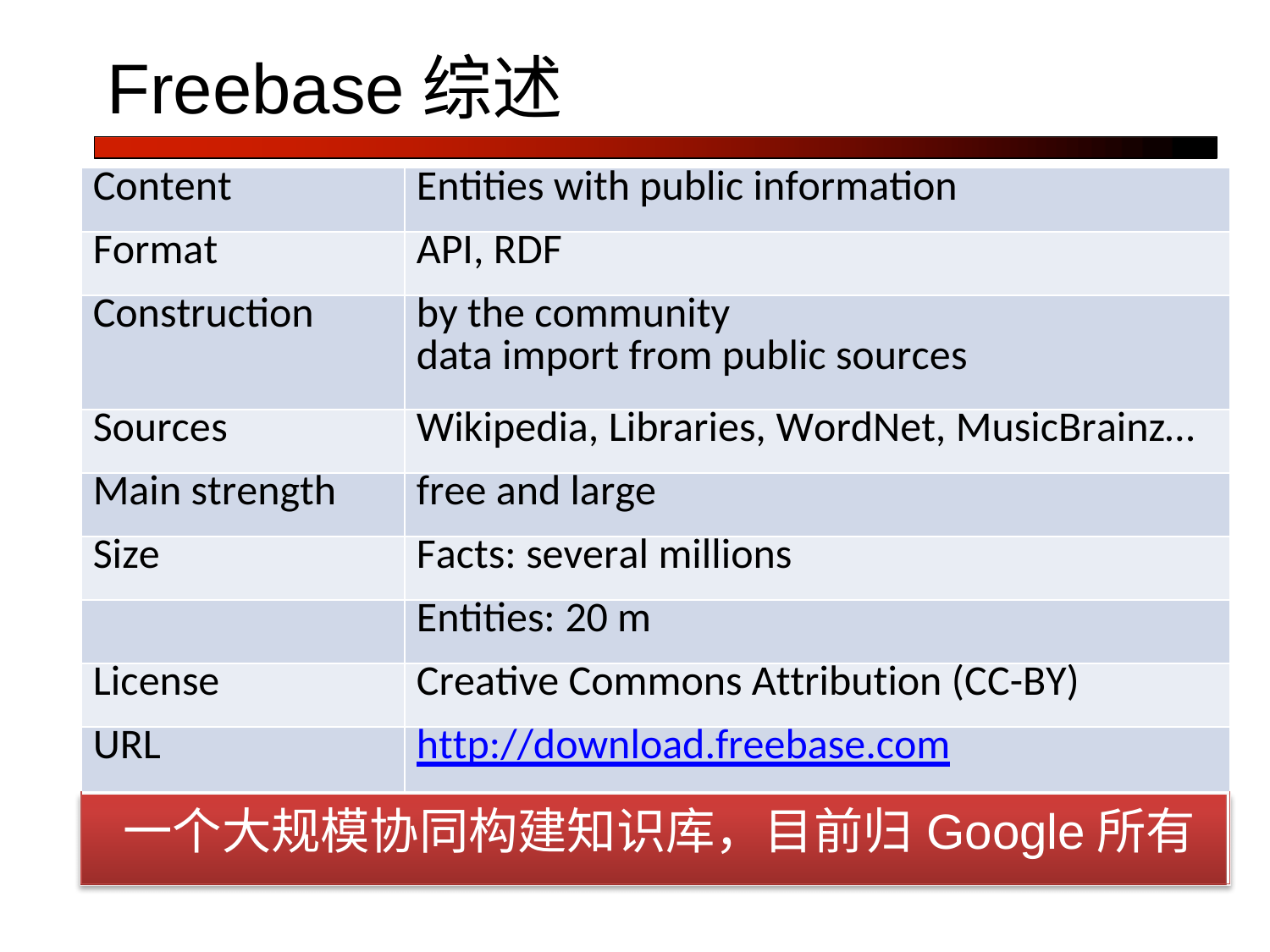

# Freebase综述

| Content | Entities with public information |
| --- | --- |
| Format | API, RDF |
| Construction | by the community data import from public sources |
| Sources | Wikipedia, Libraries, WordNet, MusicBrainz… |
| Main strength | free and large |
| Size | Facts: several millions |
|  | Entities: 20 m |
| License | Creative Commons Attribution (CC-BY) |
| URL | http://download.freebase.com |
| 一个大规模协同构建知识库，目前归Google所有 |  |